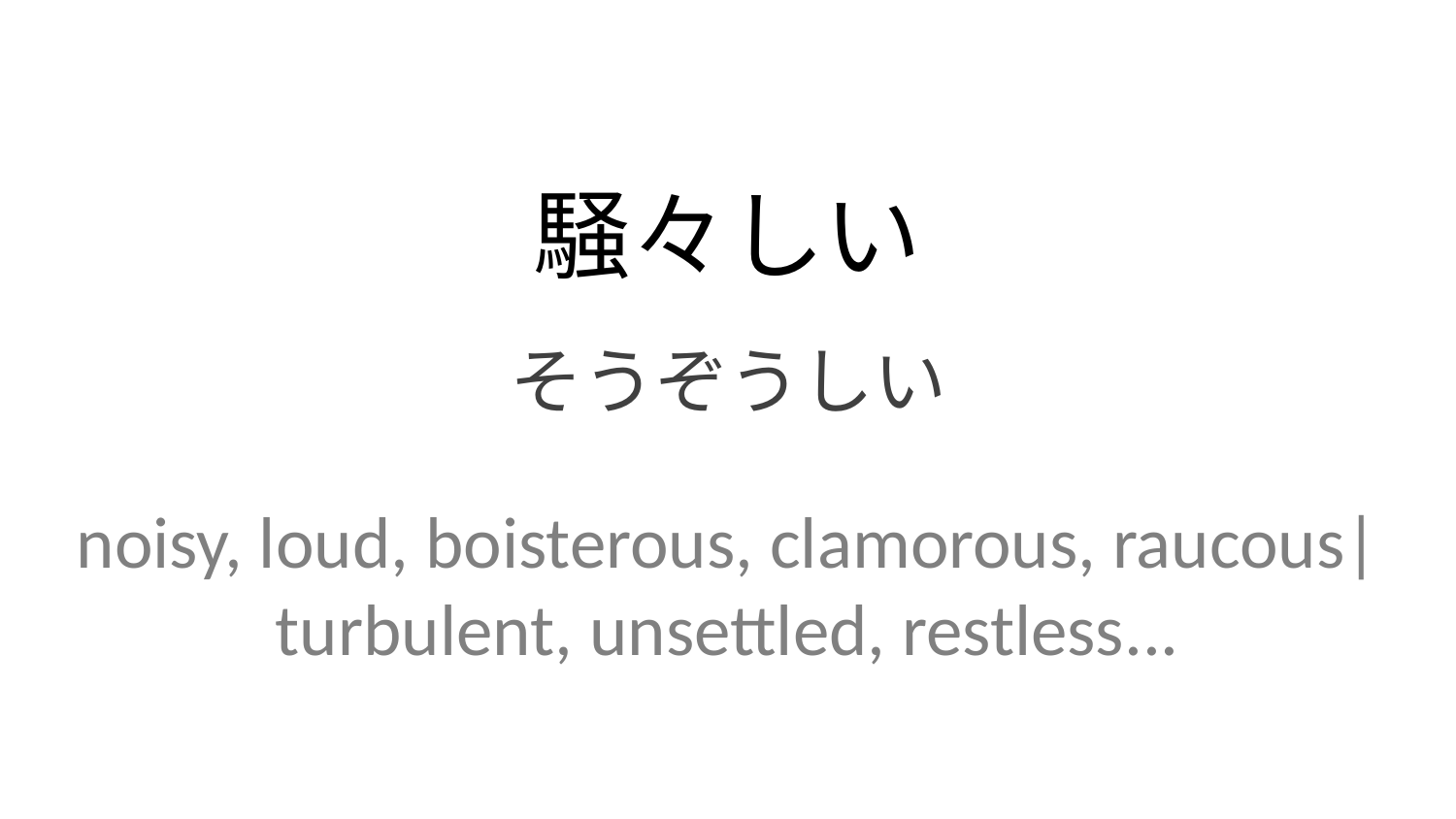

騒々しい

そうぞうしい
noisy, loud, boisterous, clamorous, raucous| turbulent, unsettled, restless...